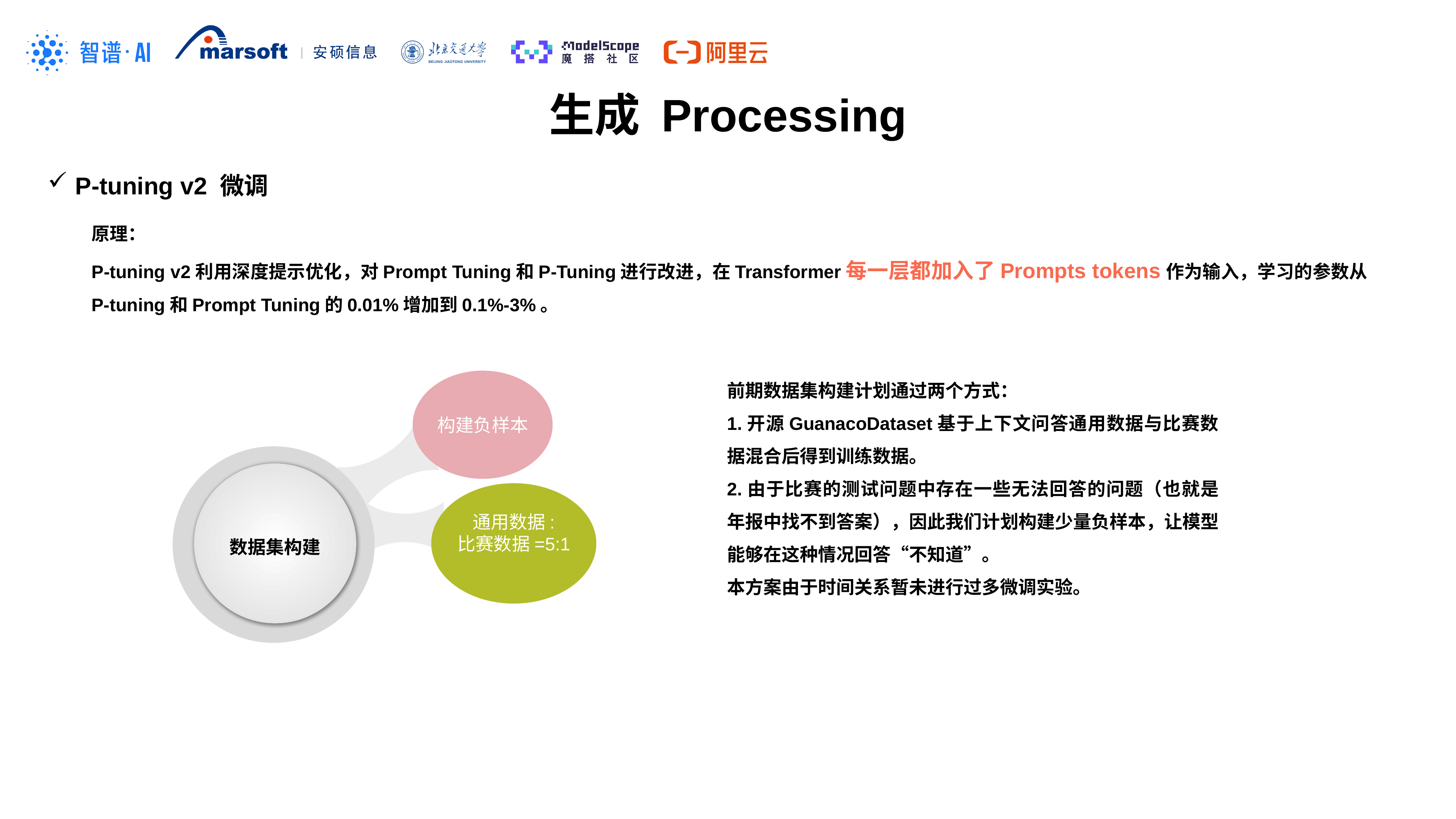

生成 Processing
P-tuning v2 微调
原理：
P-tuning v2利用深度提示优化，对Prompt Tuning和P-Tuning进行改进，在Transformer每一层都加入了Prompts tokens作为输入，学习的参数从P-tuning和Prompt Tuning的0.01%增加到0.1%-3%。
前期数据集构建计划通过两个方式：
1.开源GuanacoDataset基于上下文问答通用数据与比赛数据混合后得到训练数据。
2.由于比赛的测试问题中存在一些无法回答的问题（也就是年报中找不到答案），因此我们计划构建少量负样本，让模型能够在这种情况回答“不知道”。
本方案由于时间关系暂未进行过多微调实验。
构建负样本

数据集构建
通用数据:
比赛数据=5:1